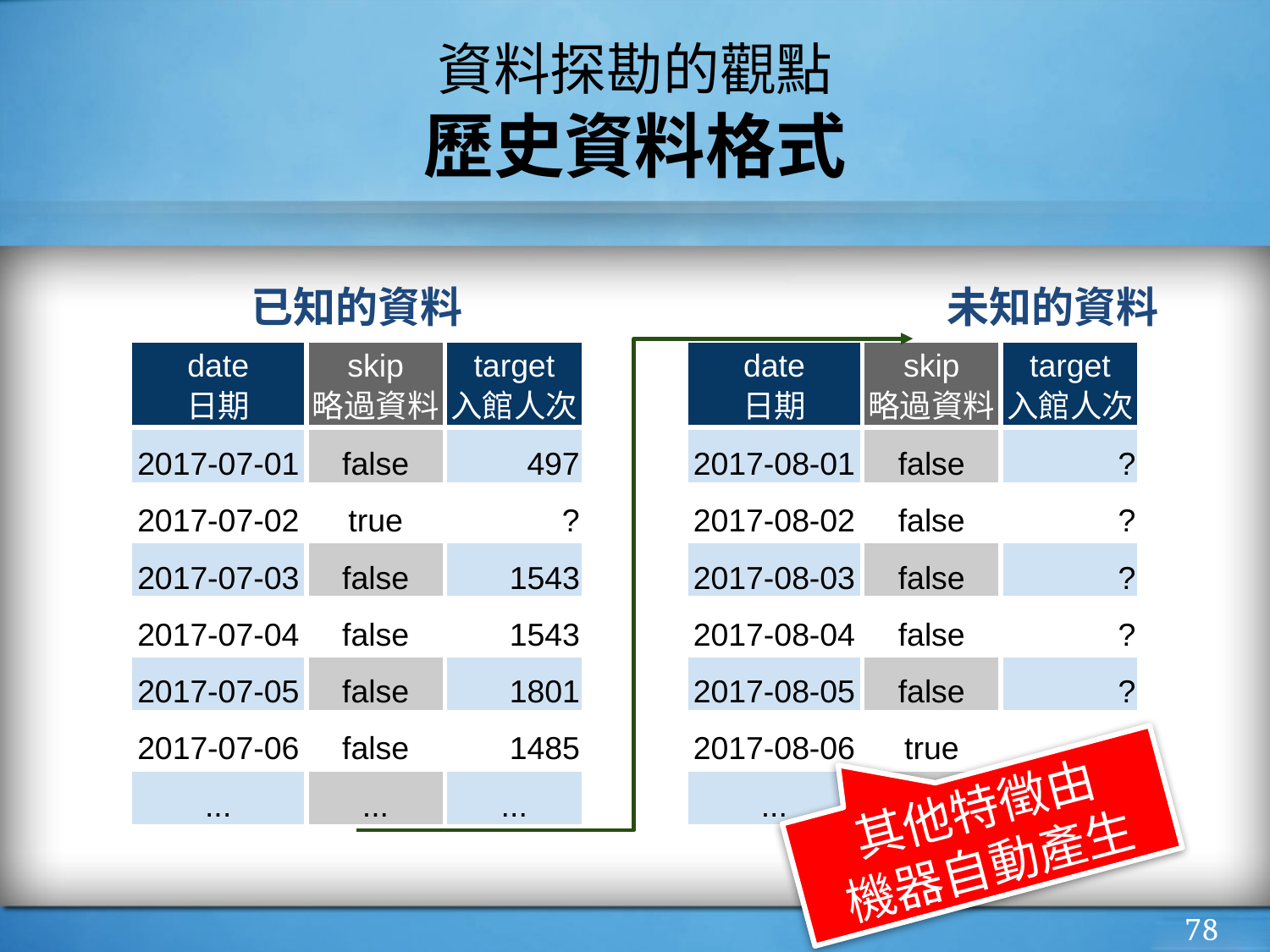

# 資料探勘的觀點 歷史資料格式
已知的資料
未知的資料

| date 日期 | skip 略過資料 | target 入館人次 |
| --- | --- | --- |
| 2017-07-01 | false | 497 |
| 2017-07-02 | true | ? |
| 2017-07-03 | false | 1543 |
| 2017-07-04 | false | 1543 |
| 2017-07-05 | false | 1801 |
| 2017-07-06 | false | 1485 |
| ... | ... | ... |
| date 日期 | skip 略過資料 | target 入館人次 |
| --- | --- | --- |
| 2017-08-01 | false | ? |
| 2017-08-02 | false | ? |
| 2017-08-03 | false | ? |
| 2017-08-04 | false | ? |
| 2017-08-05 | false | ? |
| 2017-08-06 | true | ? |
| ... | ... | ... |
其他特徵由
機器自動產生
78